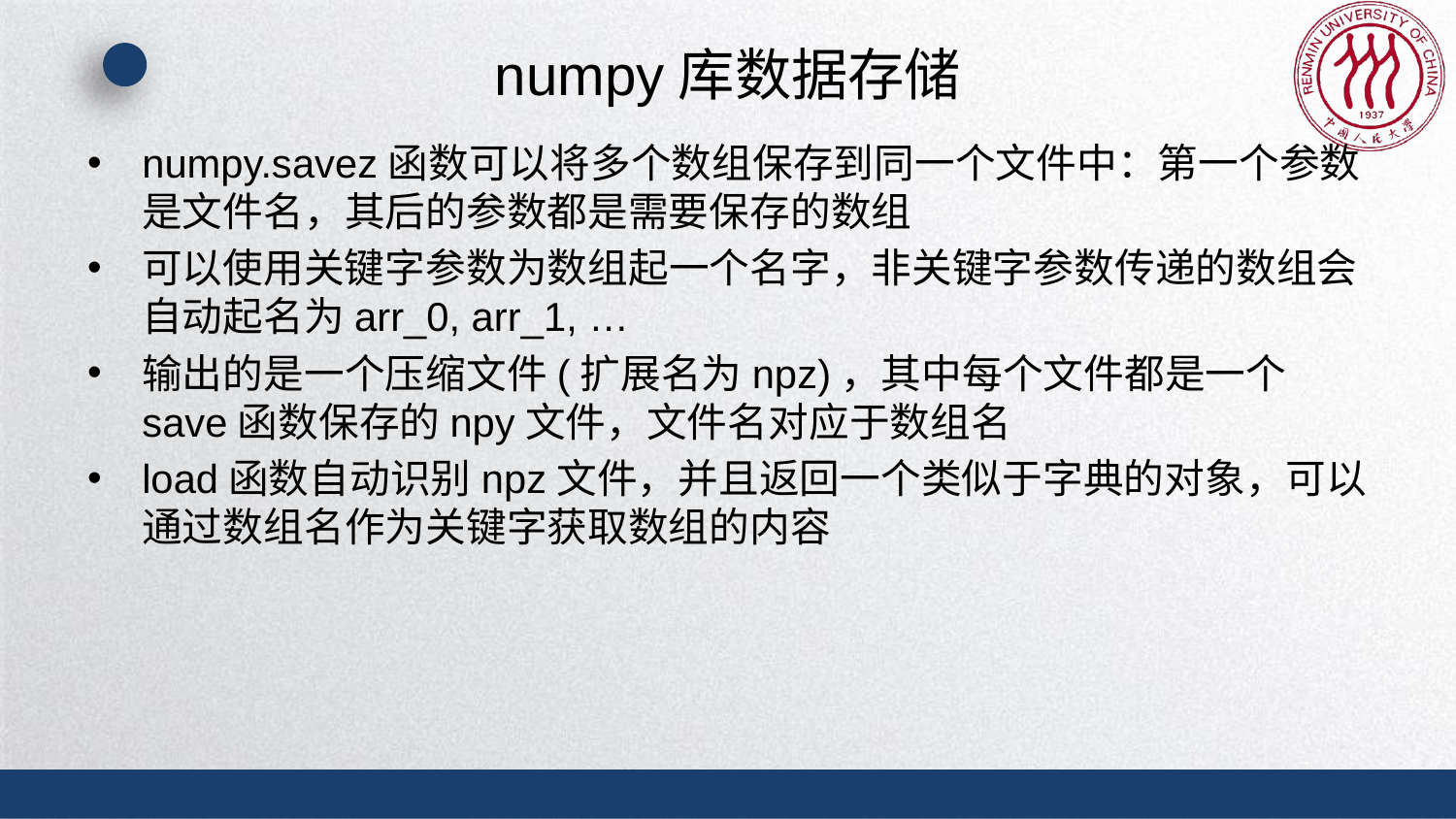

# numpy库数据存储
numpy.savez函数可以将多个数组保存到同一个文件中：第一个参数是文件名，其后的参数都是需要保存的数组
可以使用关键字参数为数组起一个名字，非关键字参数传递的数组会自动起名为arr_0, arr_1, …
输出的是一个压缩文件(扩展名为npz)，其中每个文件都是一个save函数保存的npy文件，文件名对应于数组名
load函数自动识别npz文件，并且返回一个类似于字典的对象，可以通过数组名作为关键字获取数组的内容